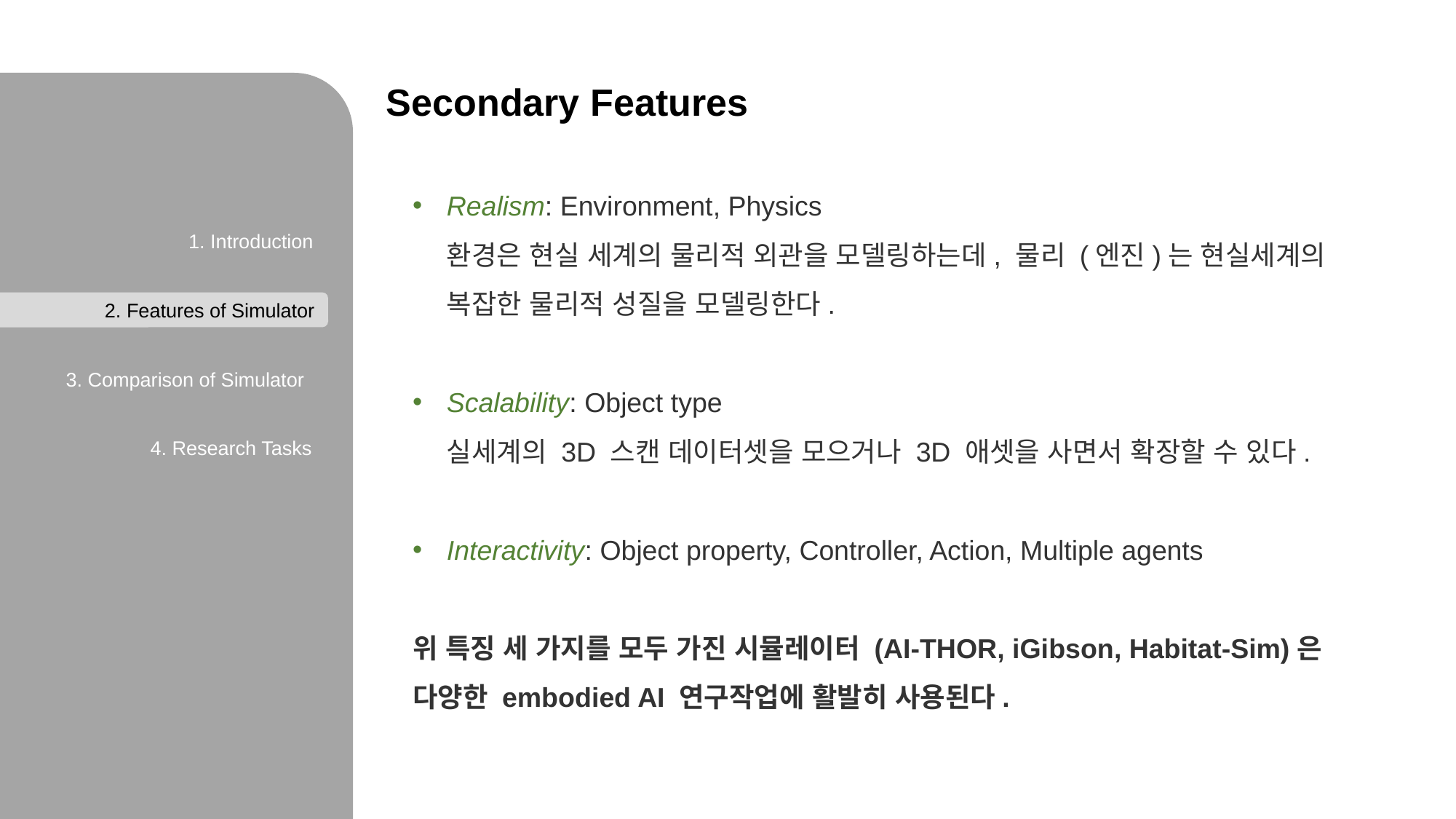

Secondary Features
Realism: Environment, Physics
환경은 현실 세계의 물리적 외관을 모델링하는데, 물리 (엔진)는 현실세계의 복잡한 물리적 성질을 모델링한다.

Scalability: Object type
실세계의 3D 스캔 데이터셋을 모으거나 3D 애셋을 사면서 확장할 수 있다.

Interactivity: Object property, Controller, Action, Multiple agents
위 특징 세 가지를 모두 가진 시뮬레이터 (AI-THOR, iGibson, Habitat-Sim)은
다양한 embodied AI 연구작업에 활발히 사용된다.
1. Introduction

2. Features of Simulator
3. Comparison of Simulator
4. Research Tasks